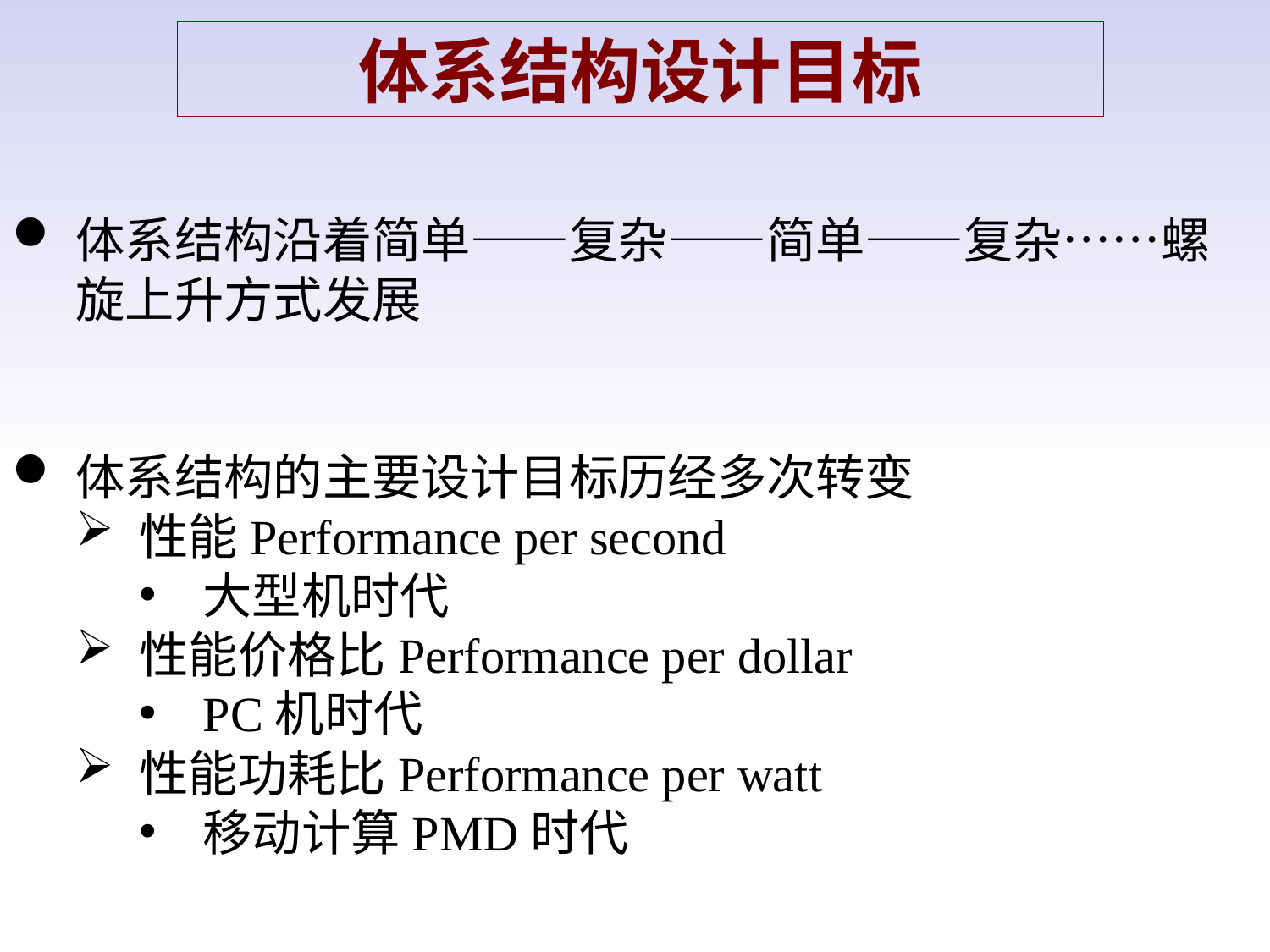

体系结构设计目标
体系结构沿着简单——复杂——简单——复杂……螺旋上升方式发展

体系结构的主要设计目标历经多次转变
性能Performance per second
大型机时代
性能价格比Performance per dollar
PC机时代
性能功耗比Performance per watt
移动计算PMD时代